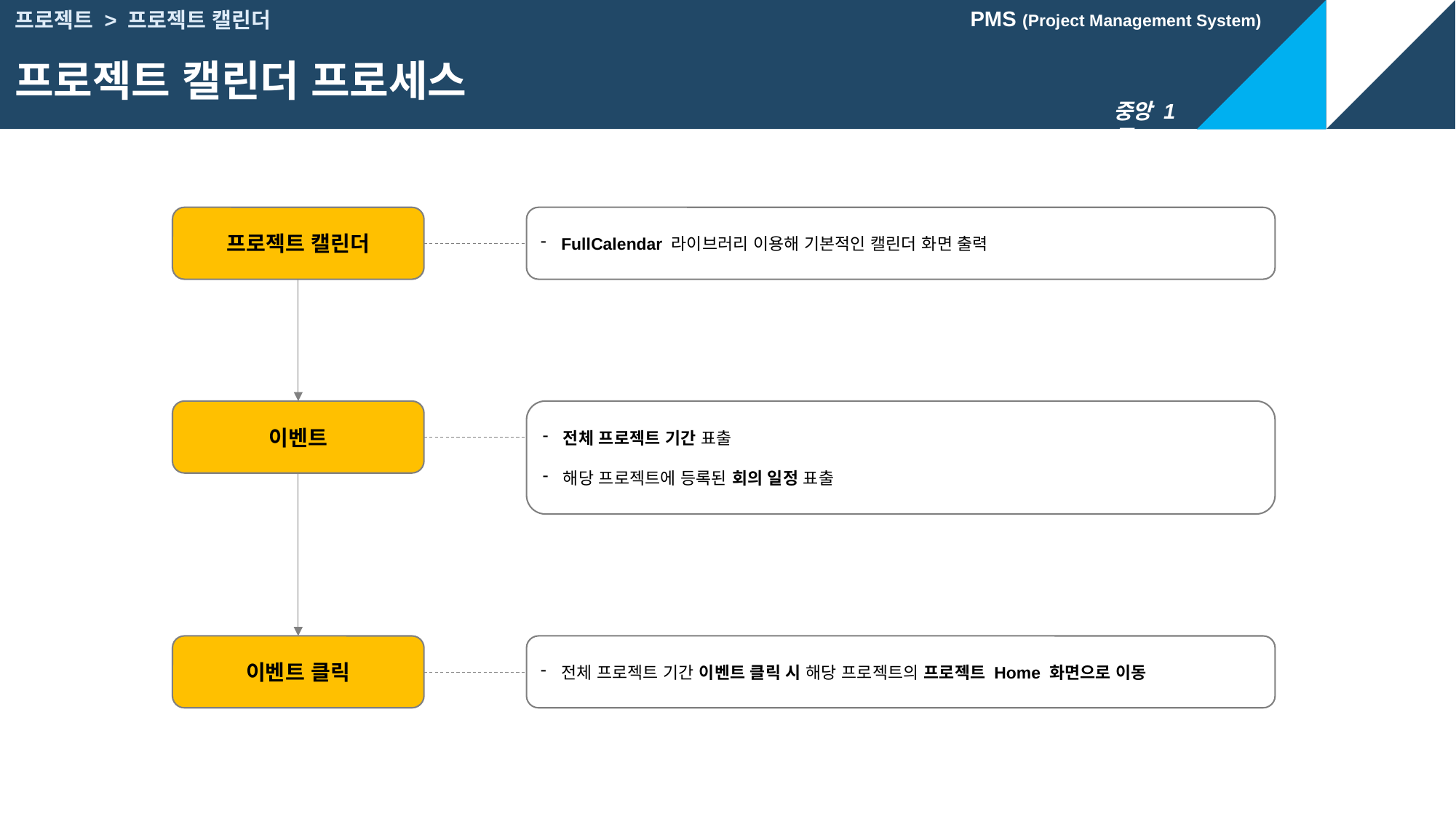

프로젝트 > 프로젝트 캘린더
프로젝트 캘린더 프로세스
프로젝트 캘린더
FullCalendar 라이브러리 이용해 기본적인 캘린더 화면 출력
이벤트
전체 프로젝트 기간 표출

해당 프로젝트에 등록된 회의 일정 표출
이벤트 클릭
전체 프로젝트 기간 이벤트 클릭 시 해당 프로젝트의 프로젝트 Home 화면으로 이동